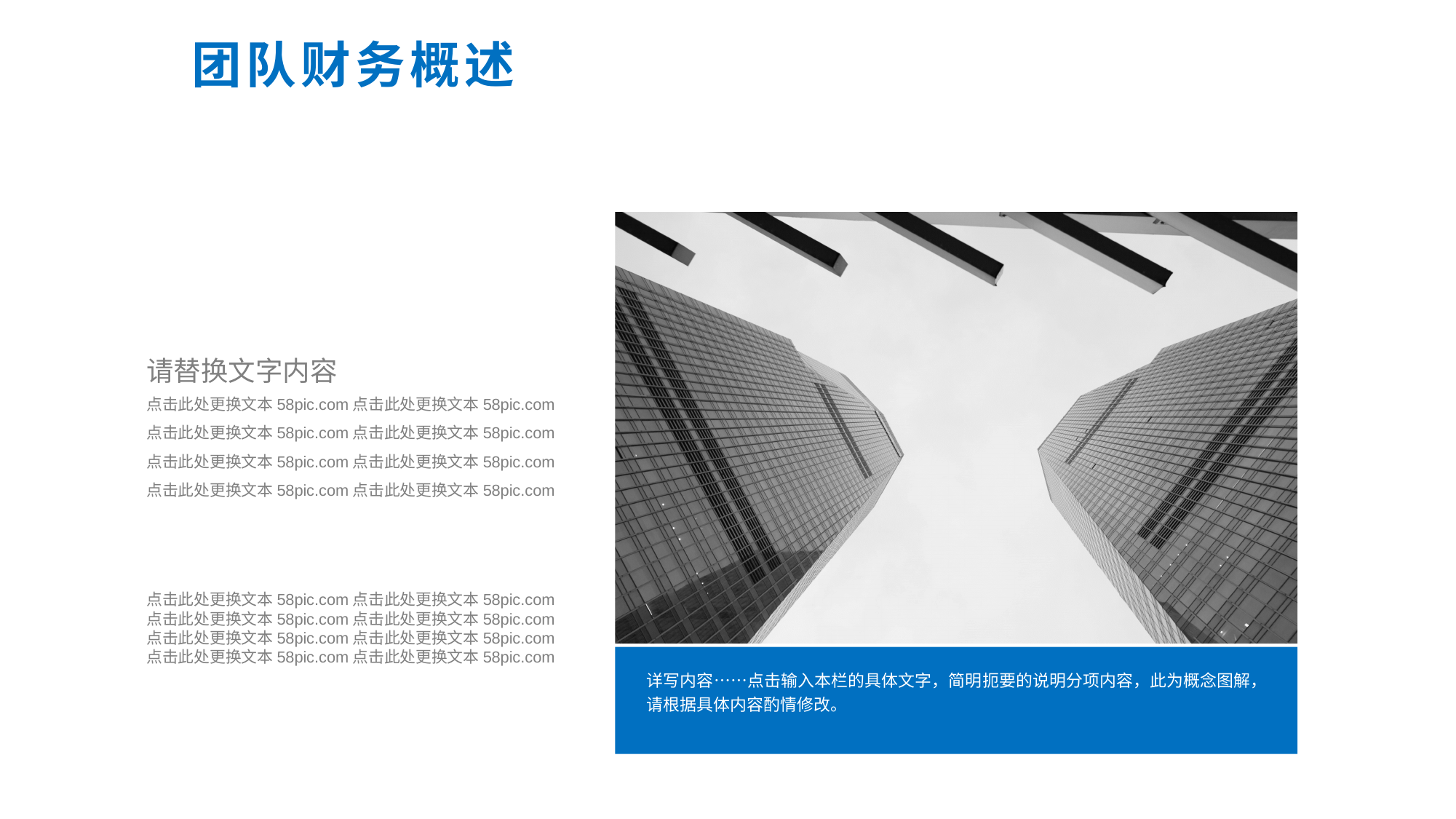

团队财务概述

详写内容……点击输入本栏的具体文字，简明扼要的说明分项内容，此为概念图解，请根据具体内容酌情修改。
请替换文字内容
点击此处更换文本58pic.com点击此处更换文本58pic.com
点击此处更换文本58pic.com点击此处更换文本58pic.com
点击此处更换文本58pic.com点击此处更换文本58pic.com
点击此处更换文本58pic.com点击此处更换文本58pic.com

点击此处更换文本58pic.com点击此处更换文本58pic.com
点击此处更换文本58pic.com点击此处更换文本58pic.com
点击此处更换文本58pic.com点击此处更换文本58pic.com
点击此处更换文本58pic.com点击此处更换文本58pic.com